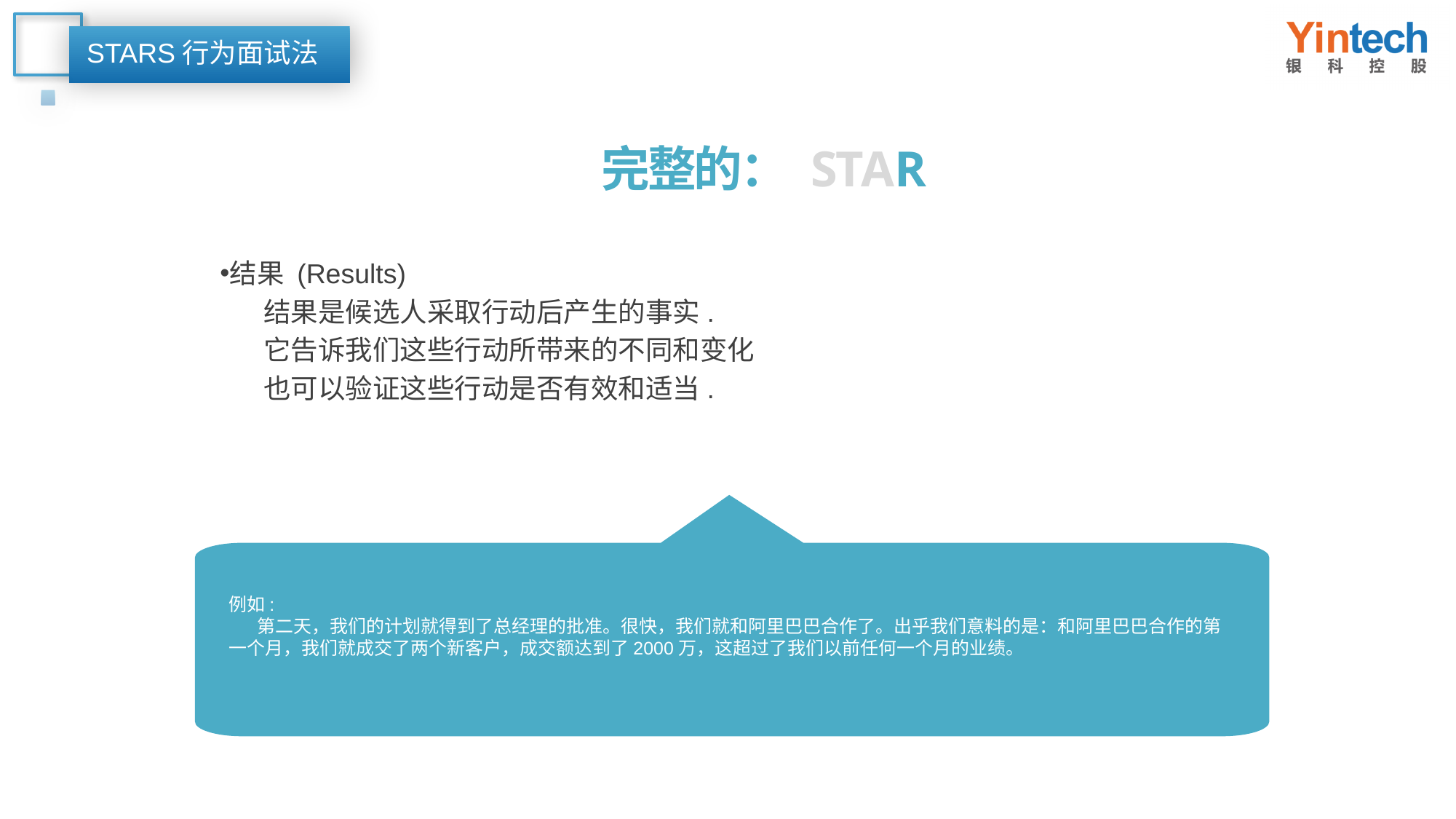

STARS行为面试法
完整的： STAR
结果 (Results)
      结果是候选人采取行动后产生的事实.
      它告诉我们这些行动所带来的不同和变化
      也可以验证这些行动是否有效和适当.

例如:
      第二天，我们的计划就得到了总经理的批准。很快，我们就和阿里巴巴合作了。出乎我们意料的是：和阿里巴巴合作的第一个月，我们就成交了两个新客户，成交额达到了2000万，这超过了我们以前任何一个月的业绩。